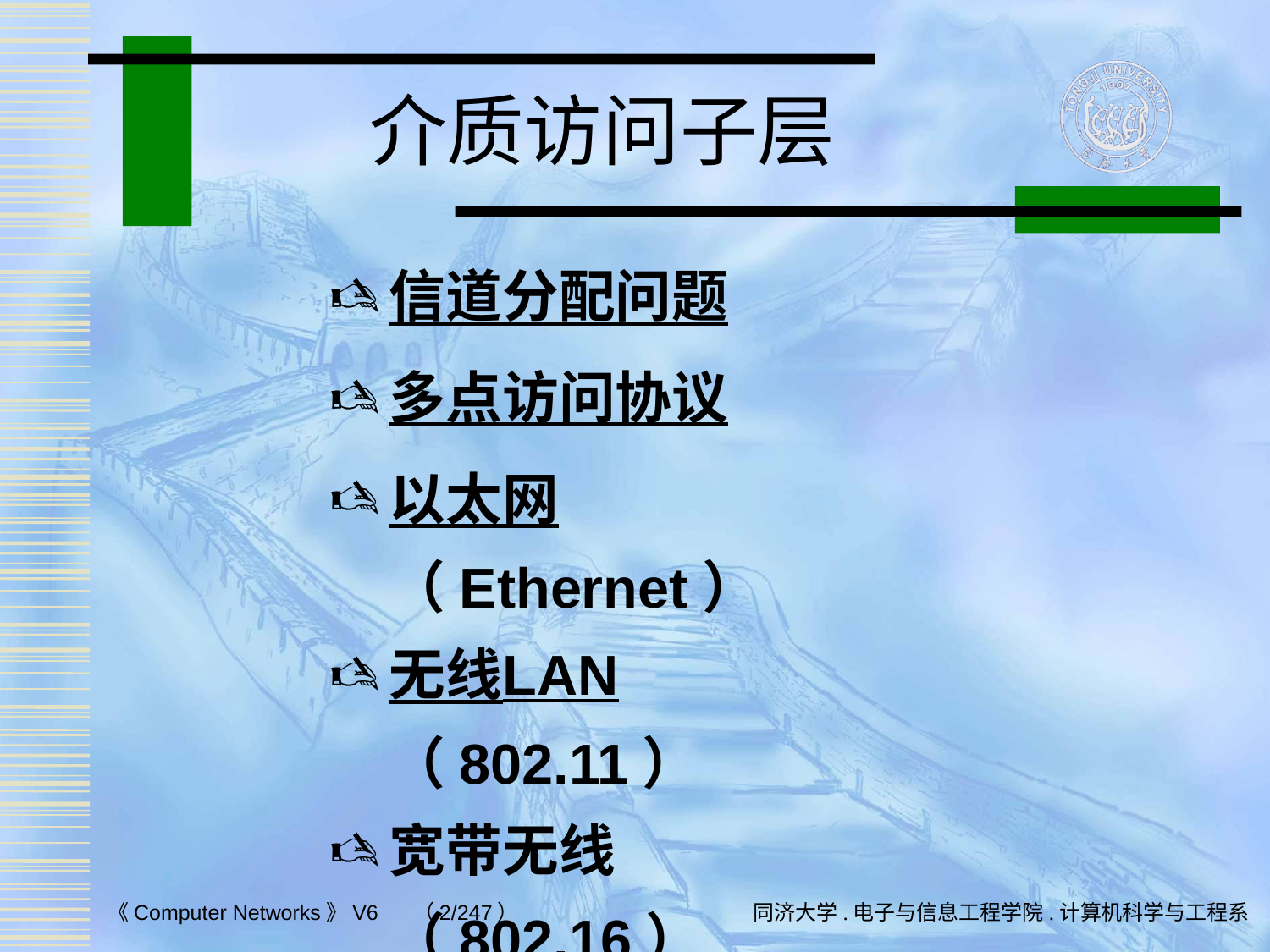

# 介质访问子层
信道分配问题
多点访问协议
以太网（Ethernet）
无线LAN（802.11）
宽带无线（802.16）
蓝牙（802.15）
数据链路层交换